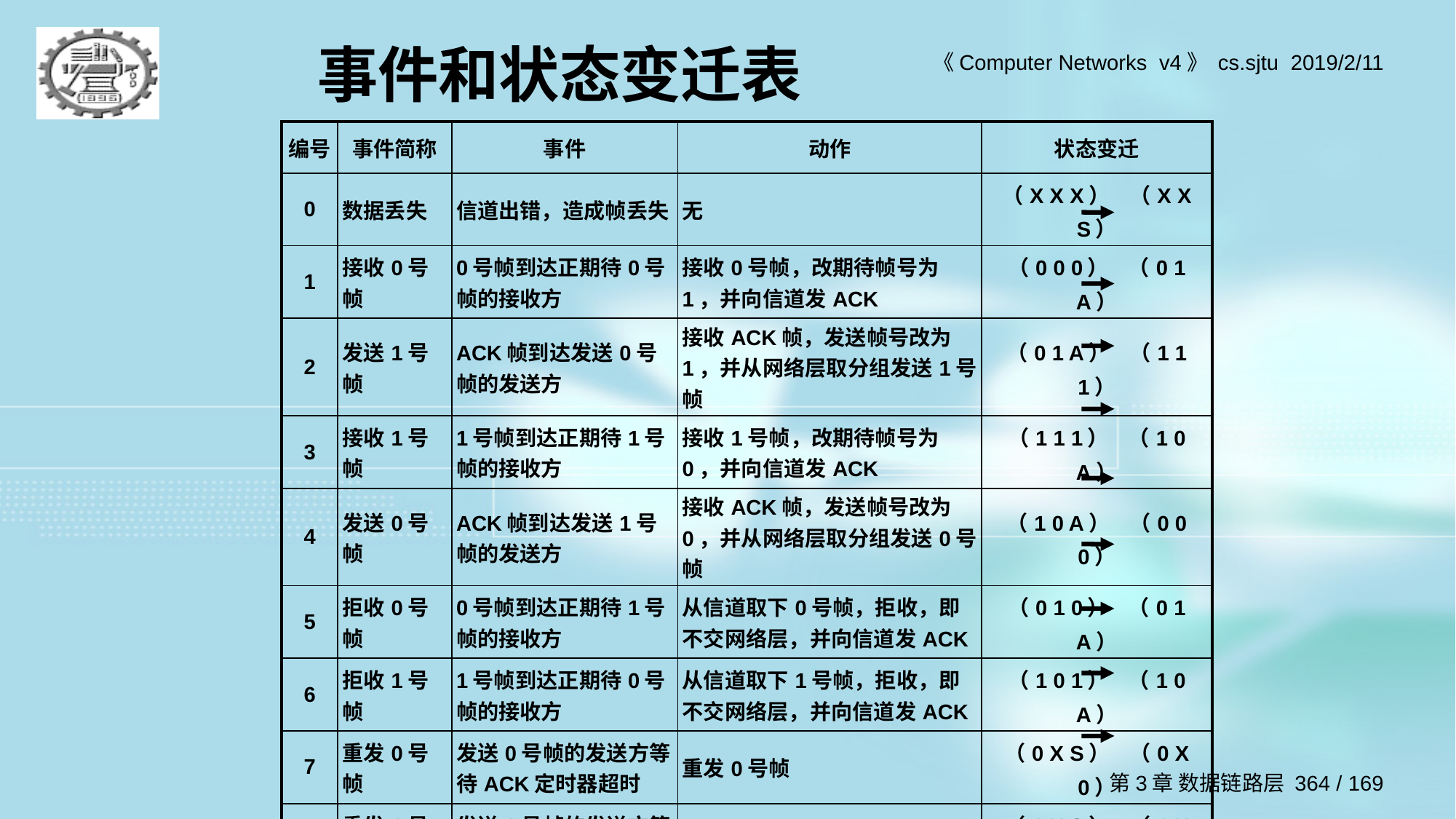

# 事件和状态变迁表
| 编号 | 事件简称 | 事件 | 动作 | 状态变迁 |
| --- | --- | --- | --- | --- |
| 0 | 数据丢失 | 信道出错，造成帧丢失 | 无 | （X X X） （X X S） |
| 1 | 接收0号帧 | 0号帧到达正期待0号帧的接收方 | 接收0号帧，改期待帧号为1，并向信道发ACK | （0 0 0） （0 1 A） |
| 2 | 发送1号帧 | ACK帧到达发送0号帧的发送方 | 接收ACK帧，发送帧号改为1，并从网络层取分组发送1号帧 | （0 1 A） （1 1 1） |
| 3 | 接收1号帧 | 1号帧到达正期待1号帧的接收方 | 接收1号帧，改期待帧号为0，并向信道发ACK | （1 1 1） （1 0 A） |
| 4 | 发送0号帧 | ACK帧到达发送1号帧的发送方 | 接收ACK帧，发送帧号改为0，并从网络层取分组发送0号帧 | （1 0 A） （0 0 0） |
| 5 | 拒收0号帧 | 0号帧到达正期待1号帧的接收方 | 从信道取下0号帧，拒收，即不交网络层，并向信道发ACK | （0 1 0） （0 1 A） |
| 6 | 拒收1号帧 | 1号帧到达正期待0号帧的接收方 | 从信道取下1号帧，拒收，即不交网络层，并向信道发ACK | （1 0 1） （1 0 A） |
| 7 | 重发0号帧 | 发送0号帧的发送方等待ACK定时器超时 | 重发0号帧 | （0 X S） （0 X 0） |
| 8 | 重发1号帧 | 发送1号帧的发送方等待ACK定时器超时 | 重发1号帧 | （1 X S） （1 X 1） |